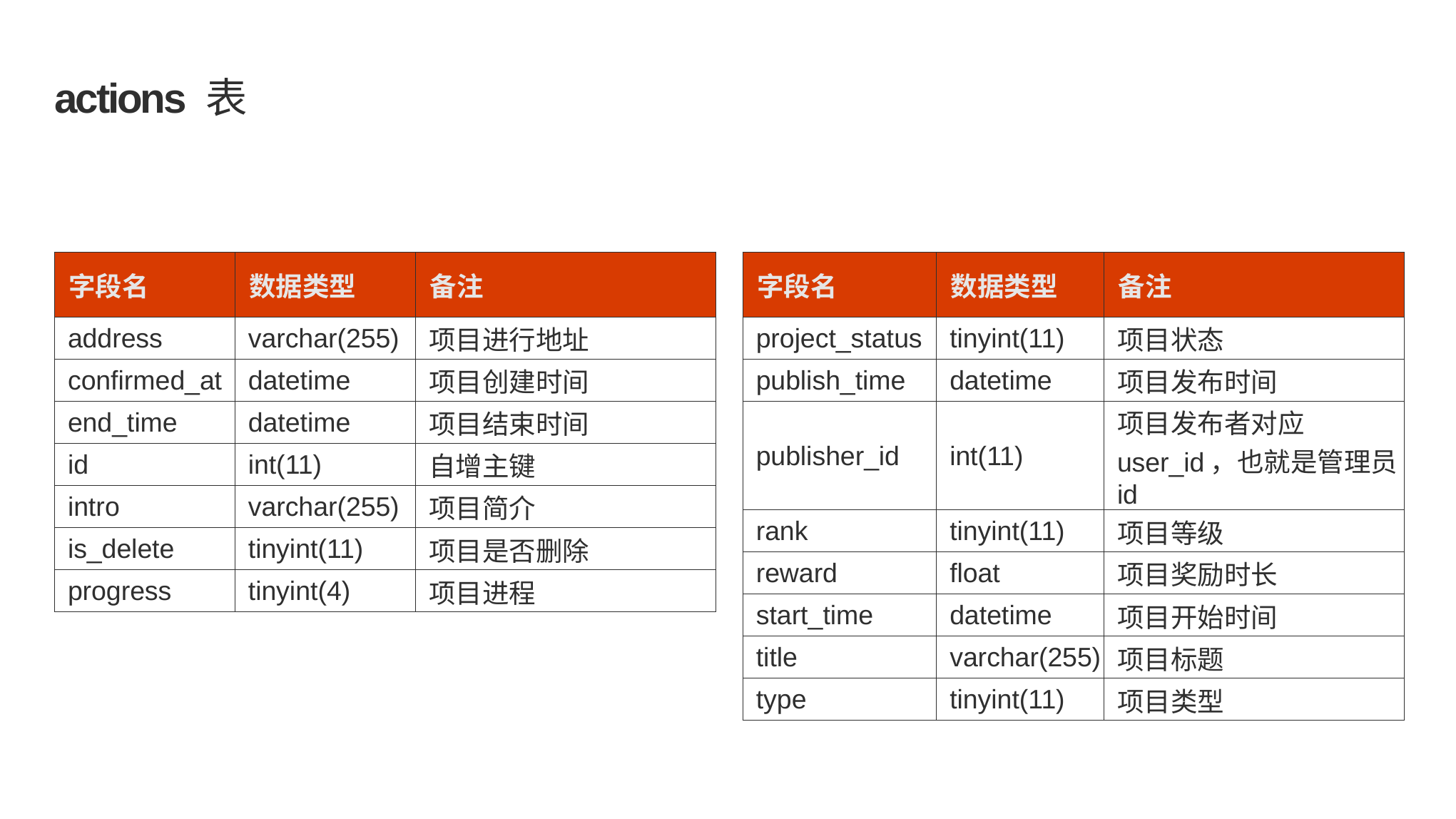

# actions 表
| 字段名 | 数据类型 | 备注 |
| --- | --- | --- |
| address | varchar(255) | 项目进行地址 |
| confirmed\_at | datetime | 项目创建时间 |
| end\_time | datetime | 项目结束时间 |
| id | int(11) | 自增主键 |
| intro | varchar(255) | 项目简介 |
| is\_delete | tinyint(11) | 项目是否删除 |
| progress | tinyint(4) | 项目进程 |
| 字段名 | 数据类型 | 备注 |
| --- | --- | --- |
| project\_status | tinyint(11) | 项目状态 |
| publish\_time | datetime | 项目发布时间 |
| publisher\_id | int(11) | 项目发布者对应user\_id，也就是管理员id |
| rank | tinyint(11) | 项目等级 |
| reward | float | 项目奖励时长 |
| start\_time | datetime | 项目开始时间 |
| title | varchar(255) | 项目标题 |
| type | tinyint(11) | 项目类型 |